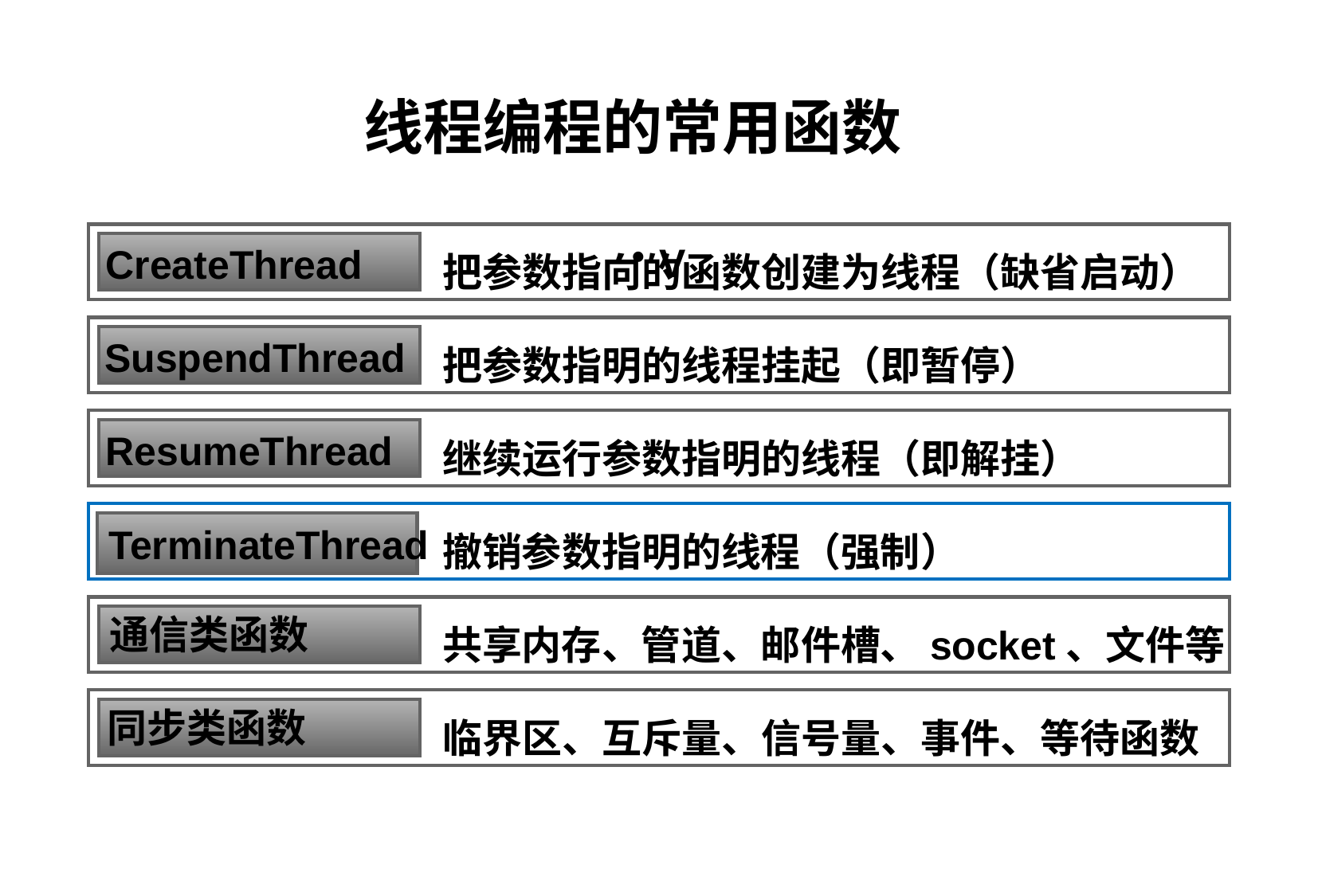

线程编程的常用函数
V

CreateThread
把参数指向的函数创建为线程（缺省启动）

SuspendThread
把参数指明的线程挂起（即暂停）

ResumeThread
继续运行参数指明的线程（即解挂）

TerminateThread
撤销参数指明的线程（强制）

通信类函数

共享内存、管道、邮件槽、socket、文件等

同步类函数

临界区、互斥量、信号量、事件、等待函数